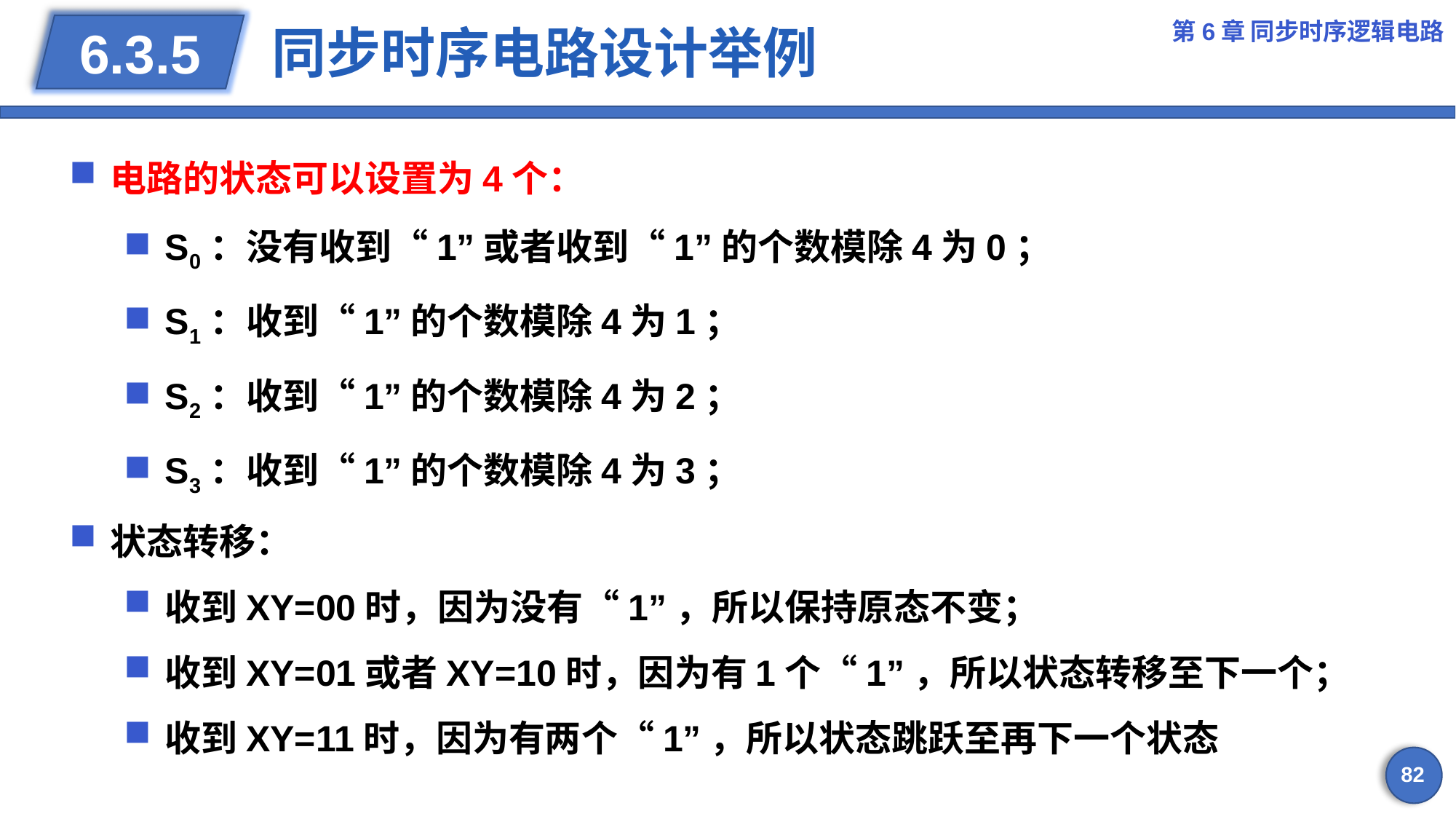

第6章 同步时序逻辑电路
# 同步时序电路设计举例
6.3.5
电路的状态可以设置为4个：
S0：没有收到“1”或者收到“1”的个数模除4为0；
S1：收到“1”的个数模除4为1；
S2：收到“1”的个数模除4为2；
S3：收到“1”的个数模除4为3；
状态转移：
收到XY=00时，因为没有“1”，所以保持原态不变；
收到XY=01或者XY=10时，因为有1个“1”，所以状态转移至下一个；
收到XY=11时，因为有两个“1”，所以状态跳跃至再下一个状态
82